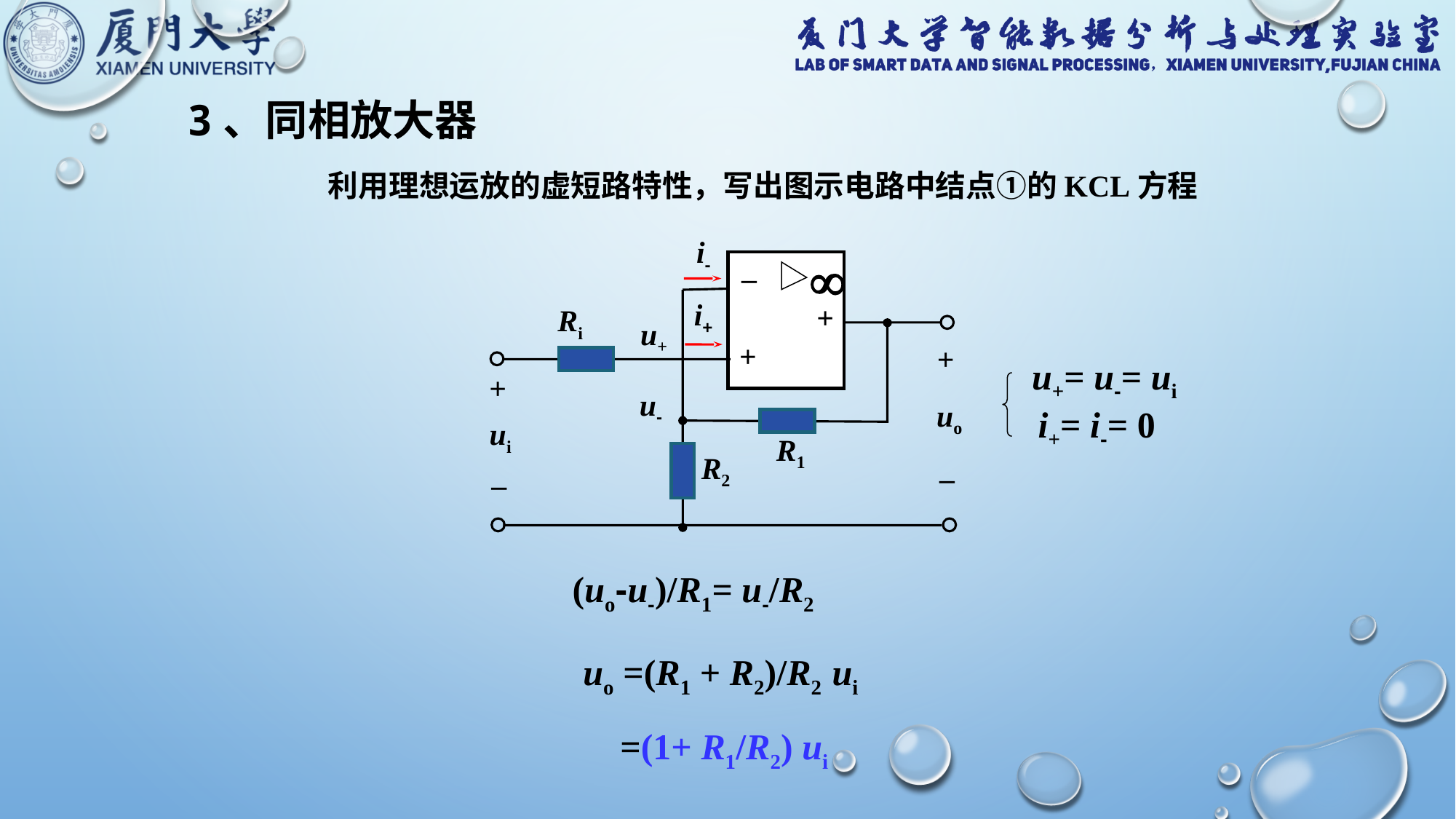

3、同相放大器
        利用理想运放的虚短路特性，写出图示电路中结点①的KCL方程
i-
_
∞

i+
+
Ri
u+

+
+

+
u-
uo

ui

R1

_
R2
_

u+= u-= ui

i+= i-= 0
(uo-u-)/R1= u-/R2
uo =(R1 + R2)/R2  ui
       =(1+ R1/R2) ui